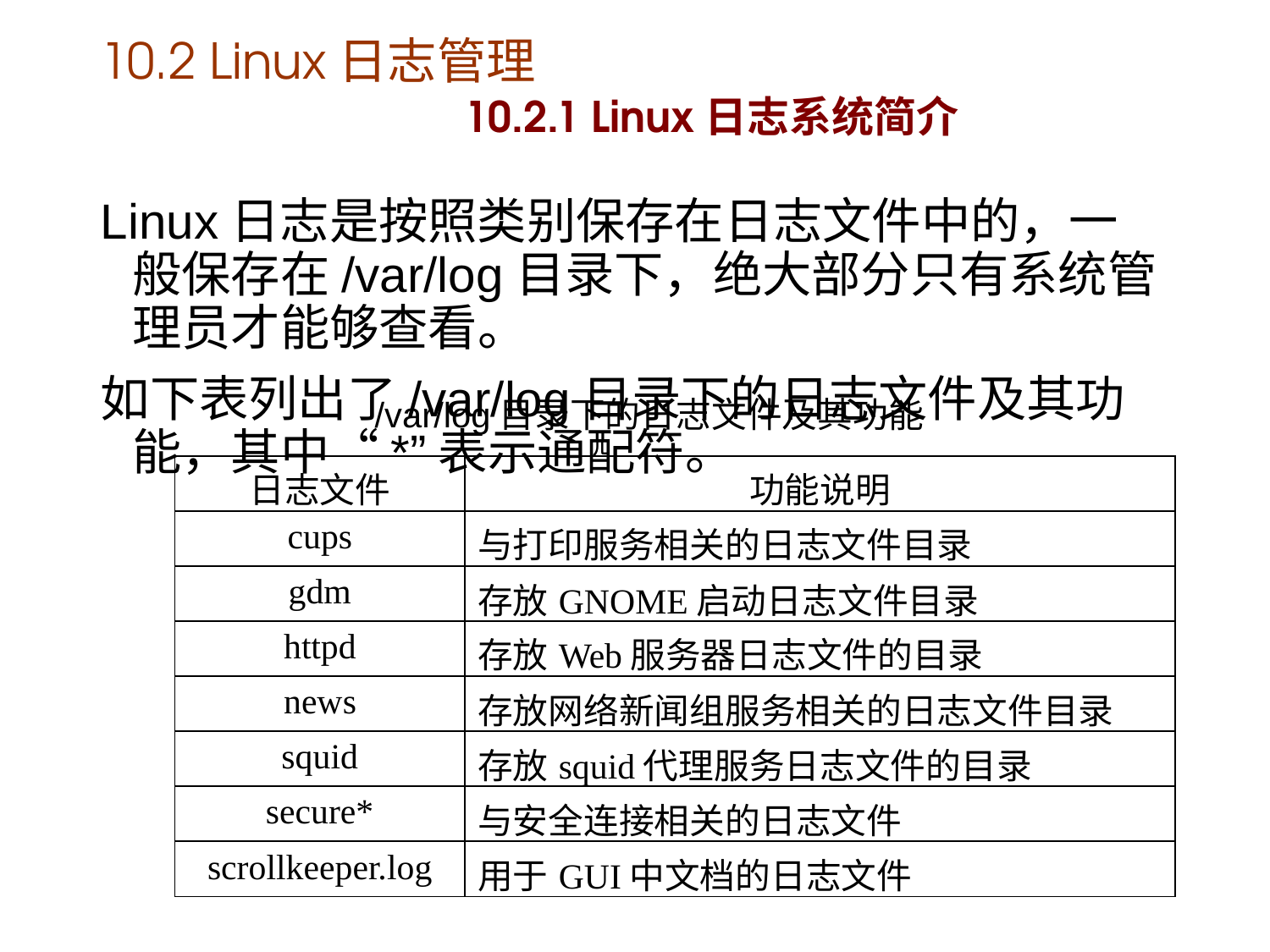

# 10.2 Linux日志管理 10.2.1 Linux日志系统简介
Linux日志是按照类别保存在日志文件中的，一般保存在/var/log目录下，绝大部分只有系统管理员才能够查看。
如下表列出了/var/log目录下的日志文件及其功能，其中“*”表示通配符。
/var/log目录下的日志文件及其功能
| 日志文件 | 功能说明 |
| --- | --- |
| cups | 与打印服务相关的日志文件目录 |
| gdm | 存放GNOME启动日志文件目录 |
| httpd | 存放Web服务器日志文件的目录 |
| news | 存放网络新闻组服务相关的日志文件目录 |
| squid | 存放squid代理服务日志文件的目录 |
| secure\* | 与安全连接相关的日志文件 |
| scrollkeeper.log | 用于GUI中文档的日志文件 |